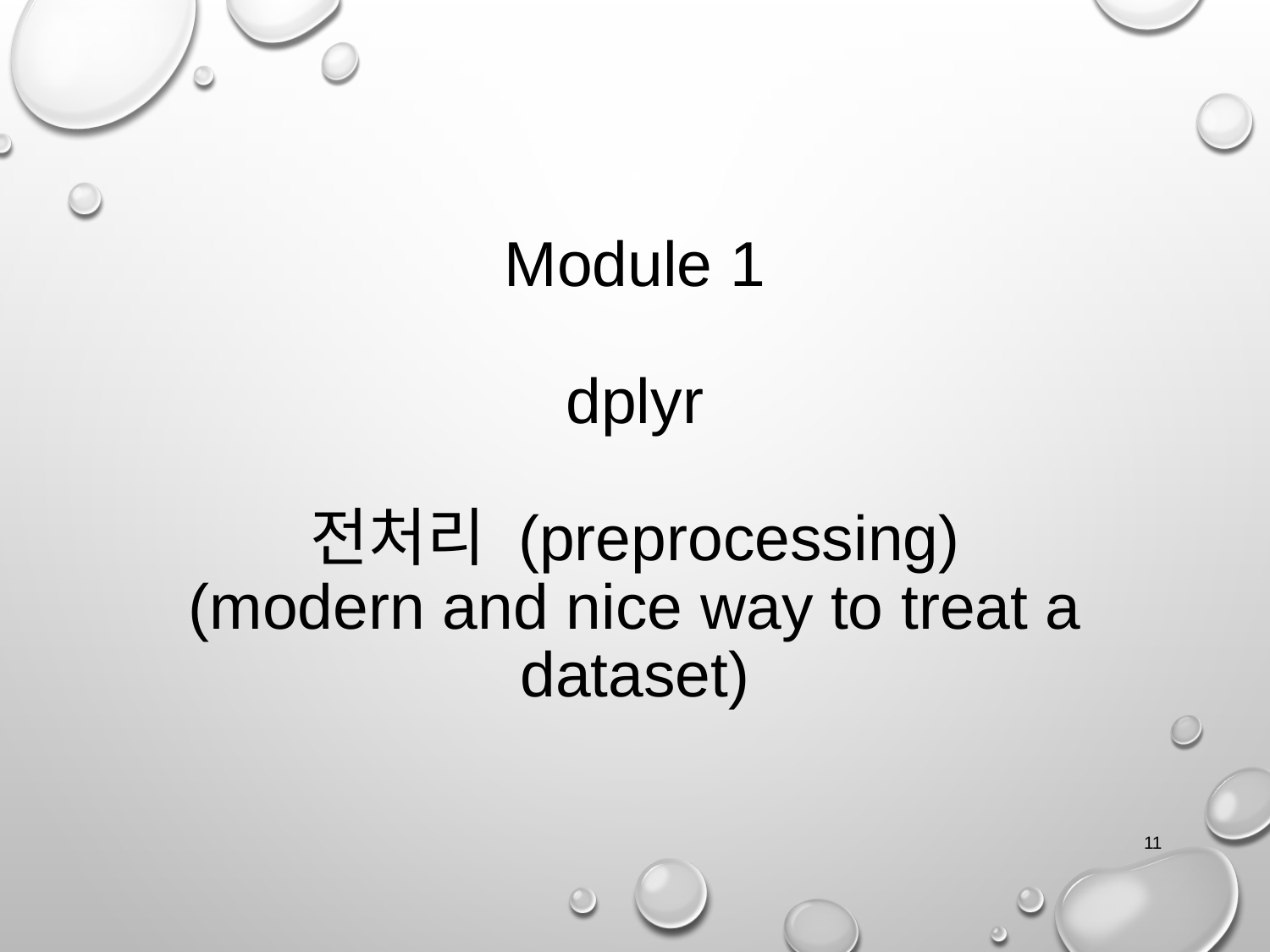

# Module 1 dplyr 전처리 (preprocessing) (modern and nice way to treat a dataset)
11